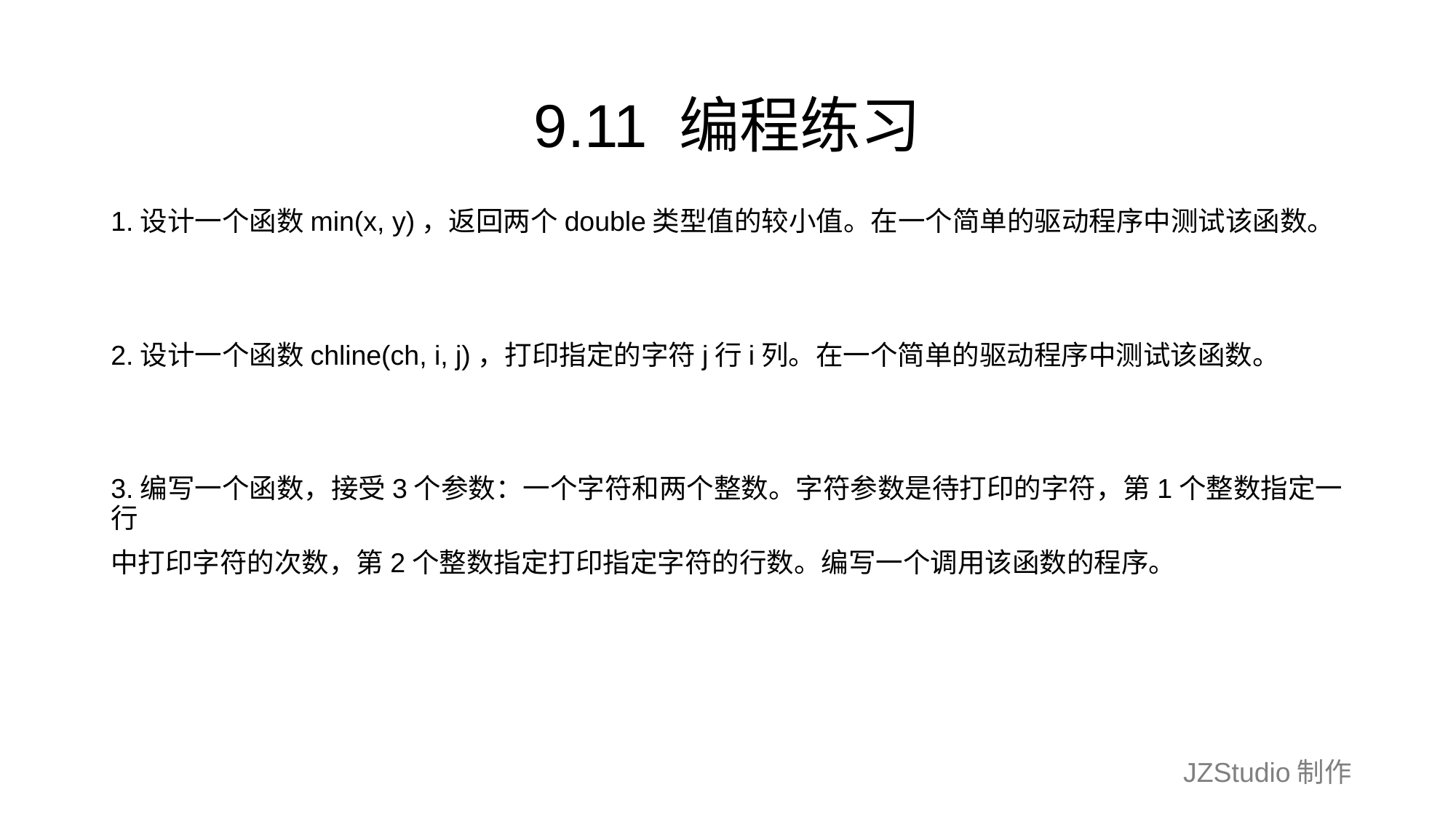

# 9.11 编程练习
1.设计一个函数min(x, y)，返回两个double类型值的较小值。在一个简单的驱动程序中测试该函数。

2.设计一个函数chline(ch, i, j)，打印指定的字符j行i列。在一个简单的驱动程序中测试该函数。

3.编写一个函数，接受3个参数：一个字符和两个整数。字符参数是待打印的字符，第1个整数指定一行
中打印字符的次数，第2个整数指定打印指定字符的行数。编写一个调用该函数的程序。